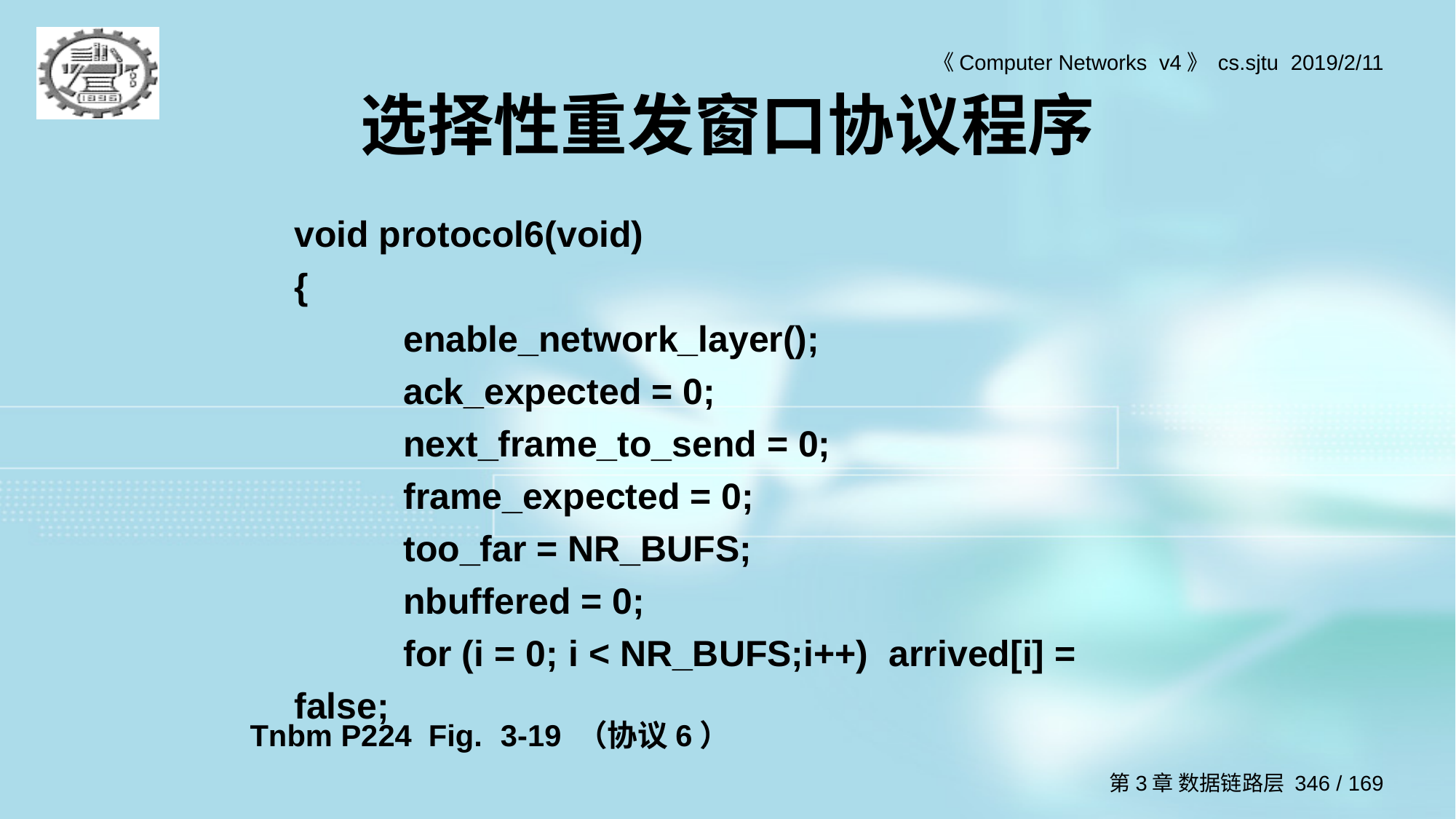

# 选择性重发窗口协议程序
void protocol6(void)
{
	enable_network_layer();
	ack_expected = 0;
	next_frame_to_send = 0;
	frame_expected = 0;
	too_far = NR_BUFS;
	nbuffered = 0;
 	for (i = 0; i < NR_BUFS;i++)  arrived[i] = false;
Tnbm P224  Fig. 3-19 （协议6）